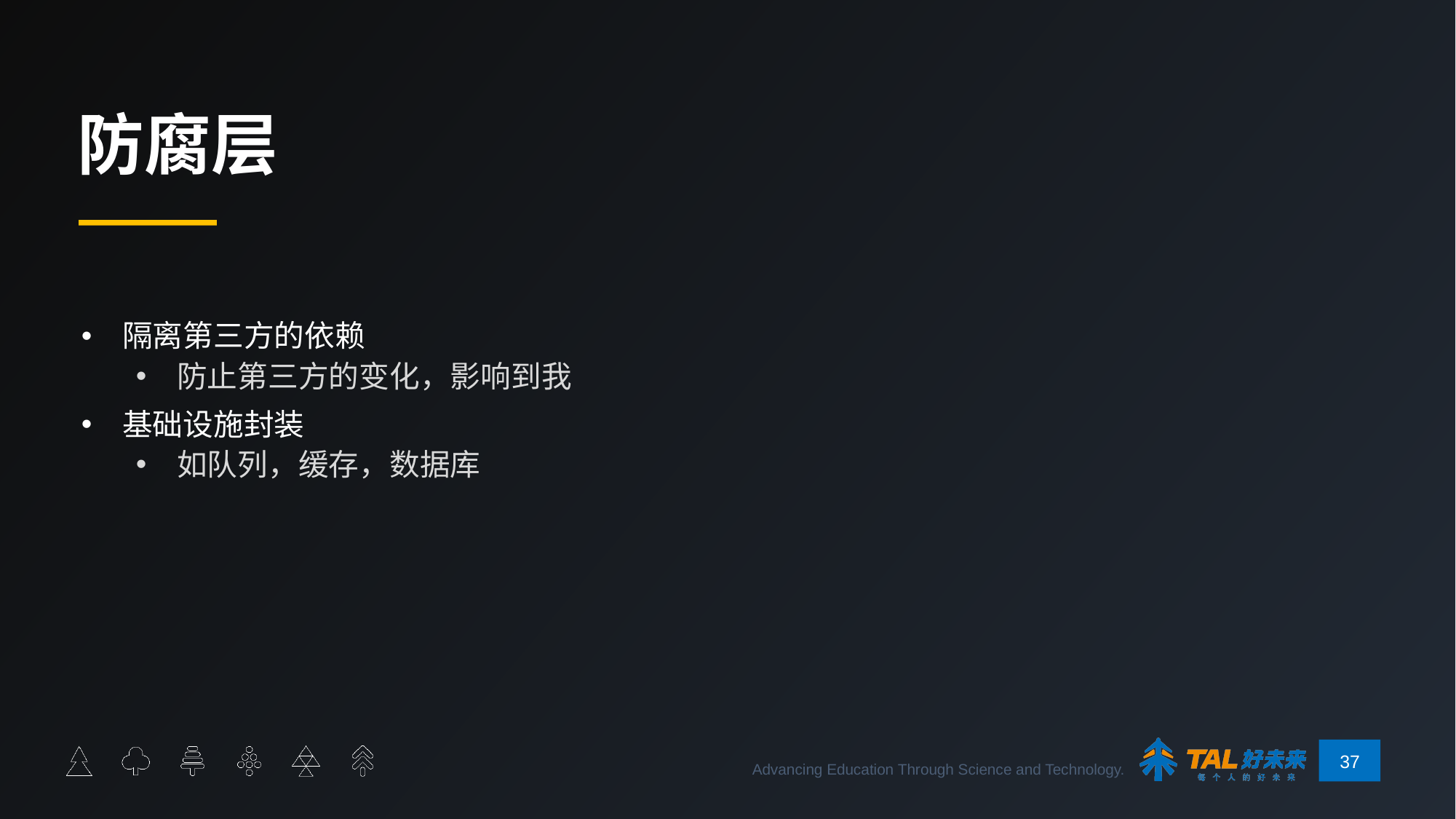

# 防腐层

隔离第三方的依赖
防止第三方的变化，影响到我
基础设施封装
如队列，缓存，数据库
37